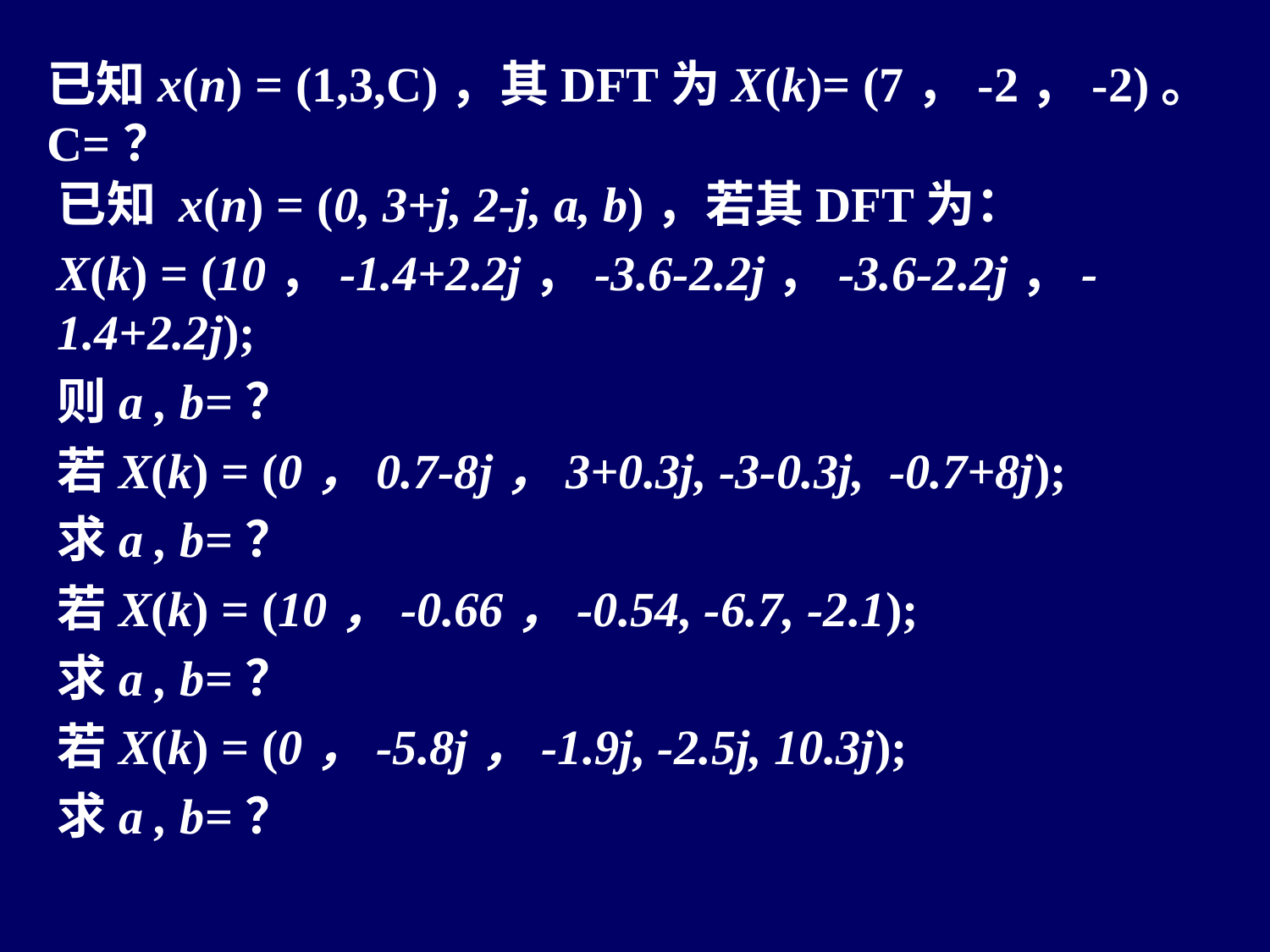

已知x(n) = (1,3,C)，其DFT为X(k)= (7，-2，-2)。C=？
已知 x(n) = (0, 3+j, 2-j, a, b)，若其DFT为：
X(k) = (10，-1.4+2.2j，-3.6-2.2j，-3.6-2.2j，-1.4+2.2j);
则a , b=？
若X(k) = (0，0.7-8j，3+0.3j, -3-0.3j,  -0.7+8j);
求a , b=？
若X(k) = (10，-0.66，-0.54, -6.7, -2.1);
求a , b=？
若X(k) = (0，-5.8j，-1.9j, -2.5j, 10.3j);
求a , b=？